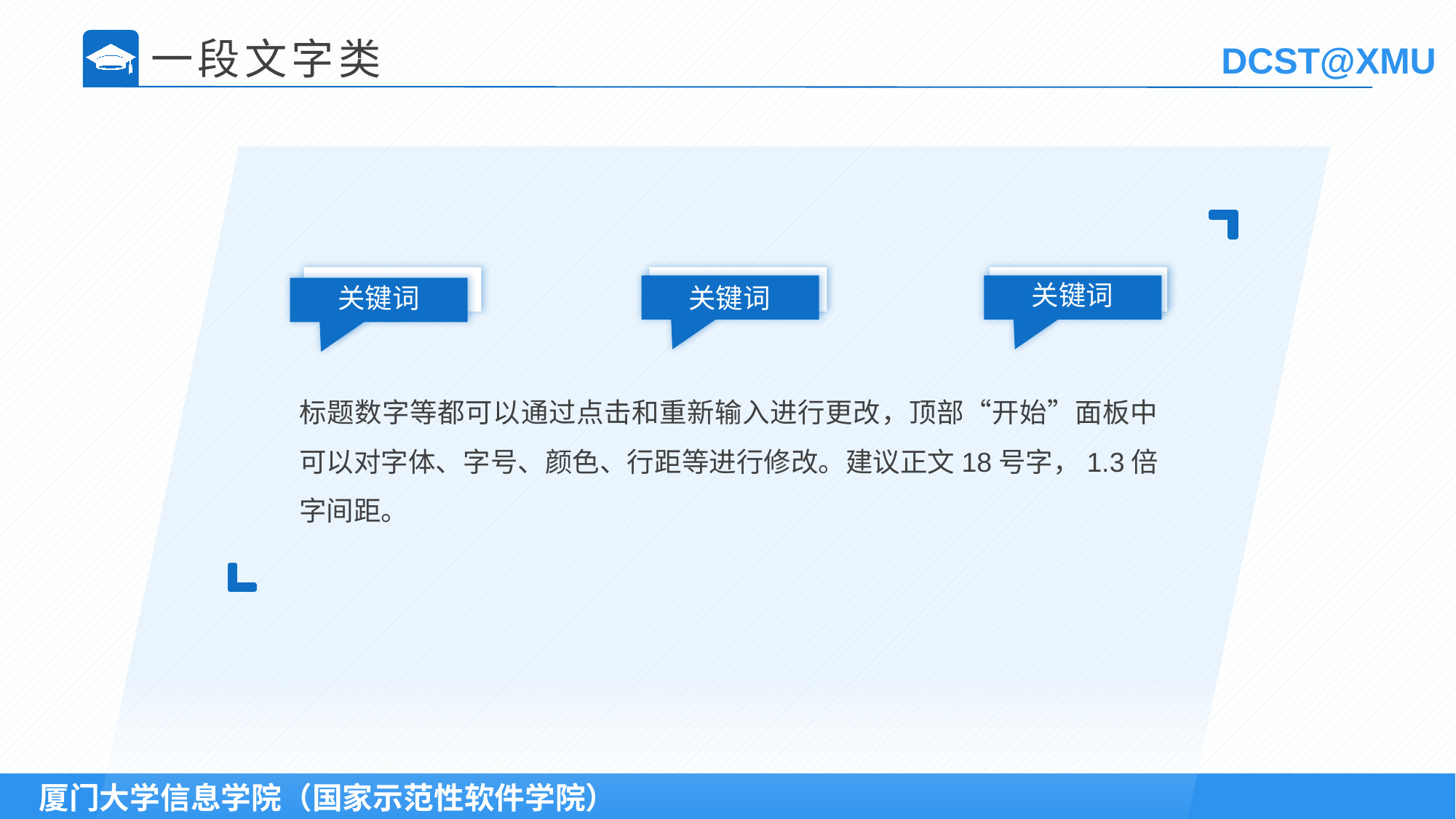

一段文字类

关键词
关键词

关键词

标题数字等都可以通过点击和重新输入进行更改，顶部“开始”面板中可以对字体、字号、颜色、行距等进行修改。建议正文18号字，1.3倍字间距。